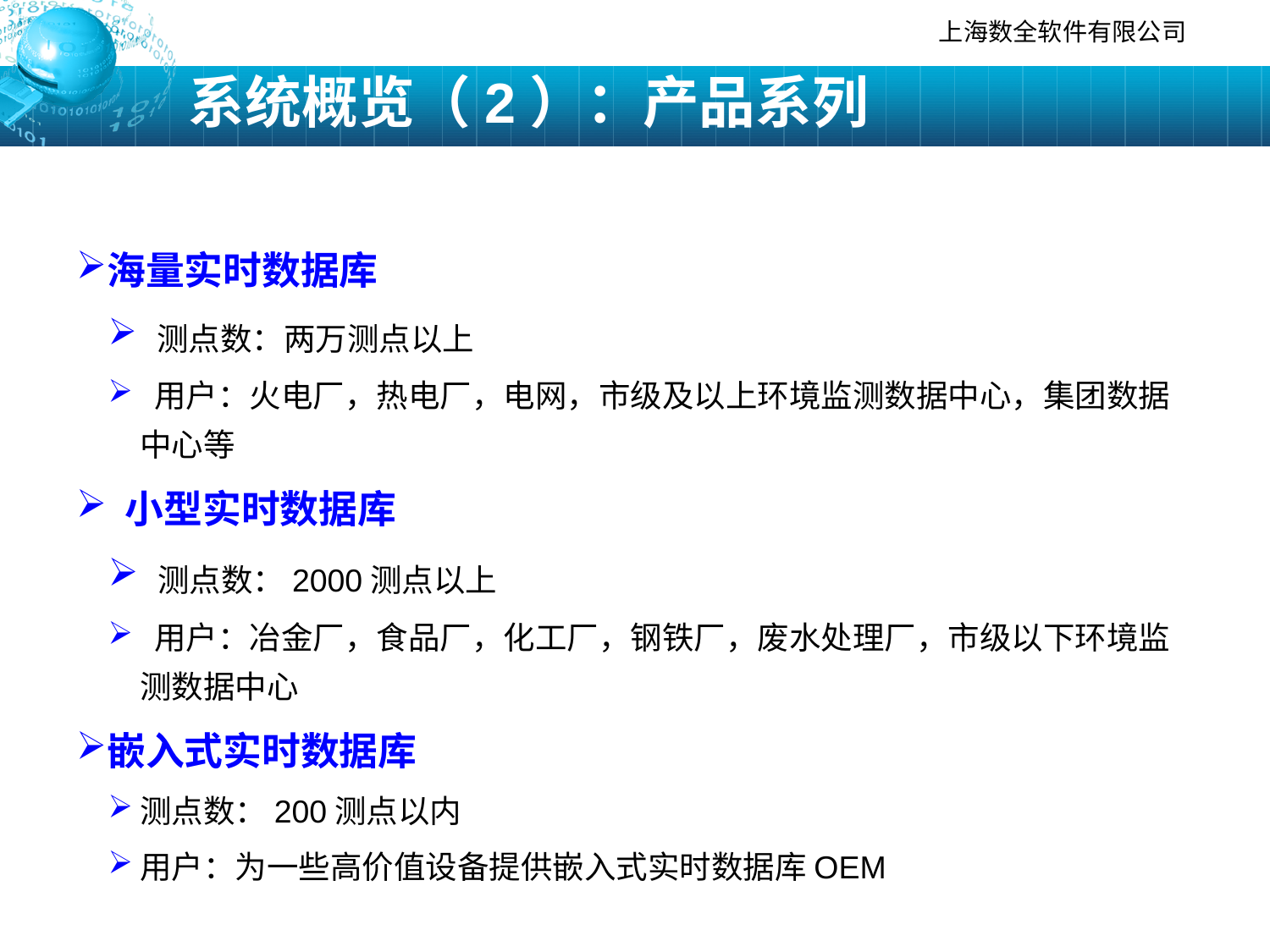

# 系统概览（2）：产品系列
海量实时数据库
 测点数：两万测点以上
 用户：火电厂，热电厂，电网，市级及以上环境监测数据中心，集团数据中心等
 小型实时数据库
 测点数：2000测点以上
 用户：冶金厂，食品厂，化工厂，钢铁厂，废水处理厂，市级以下环境监测数据中心
嵌入式实时数据库
测点数：200测点以内
用户：为一些高价值设备提供嵌入式实时数据库OEM